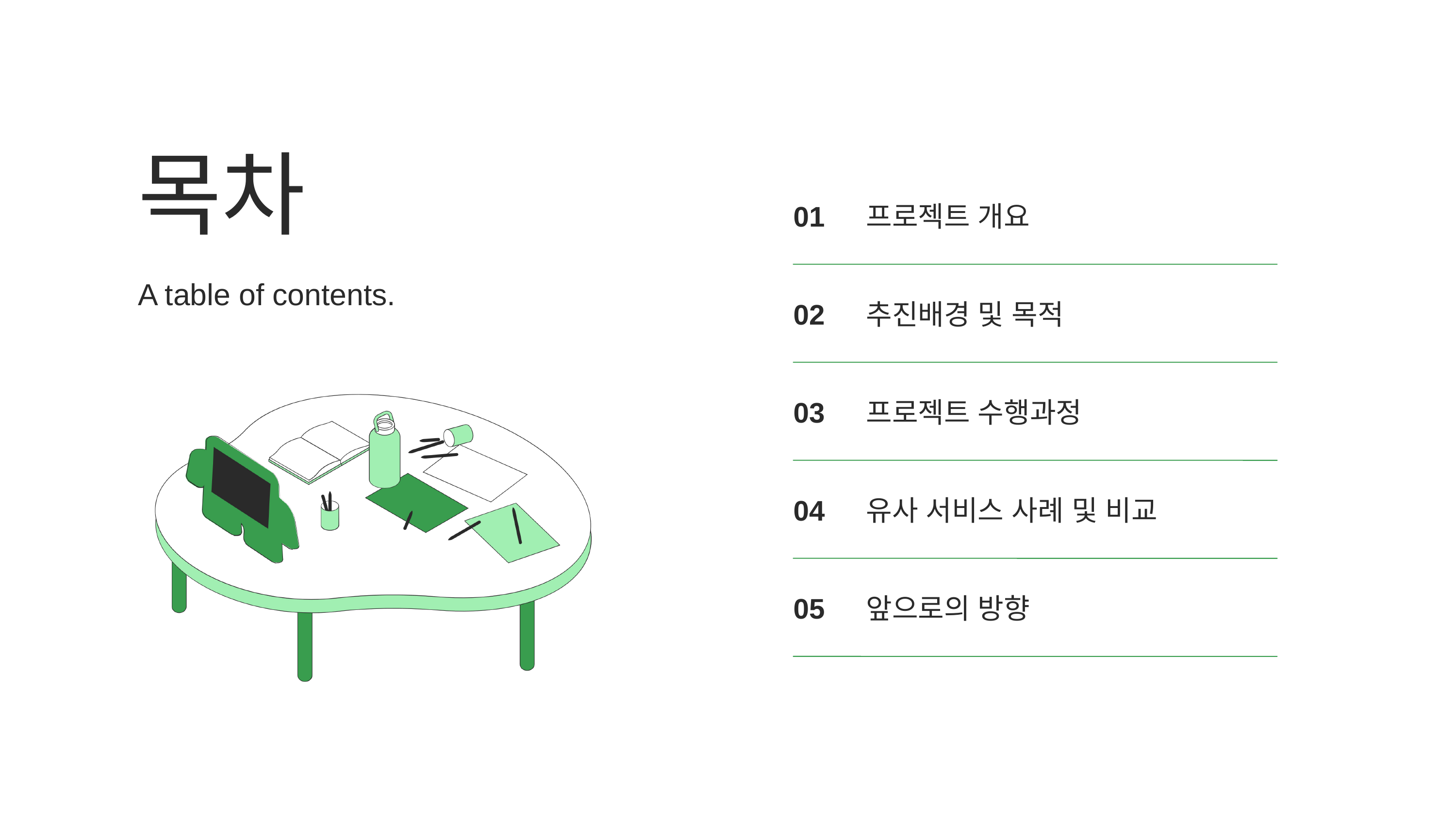

목차
A table of contents.
01	프로젝트 개요

02	추진배경 및 목적

03	프로젝트 수행과정

04	유사 서비스 사례 및 비교

05	앞으로의 방향